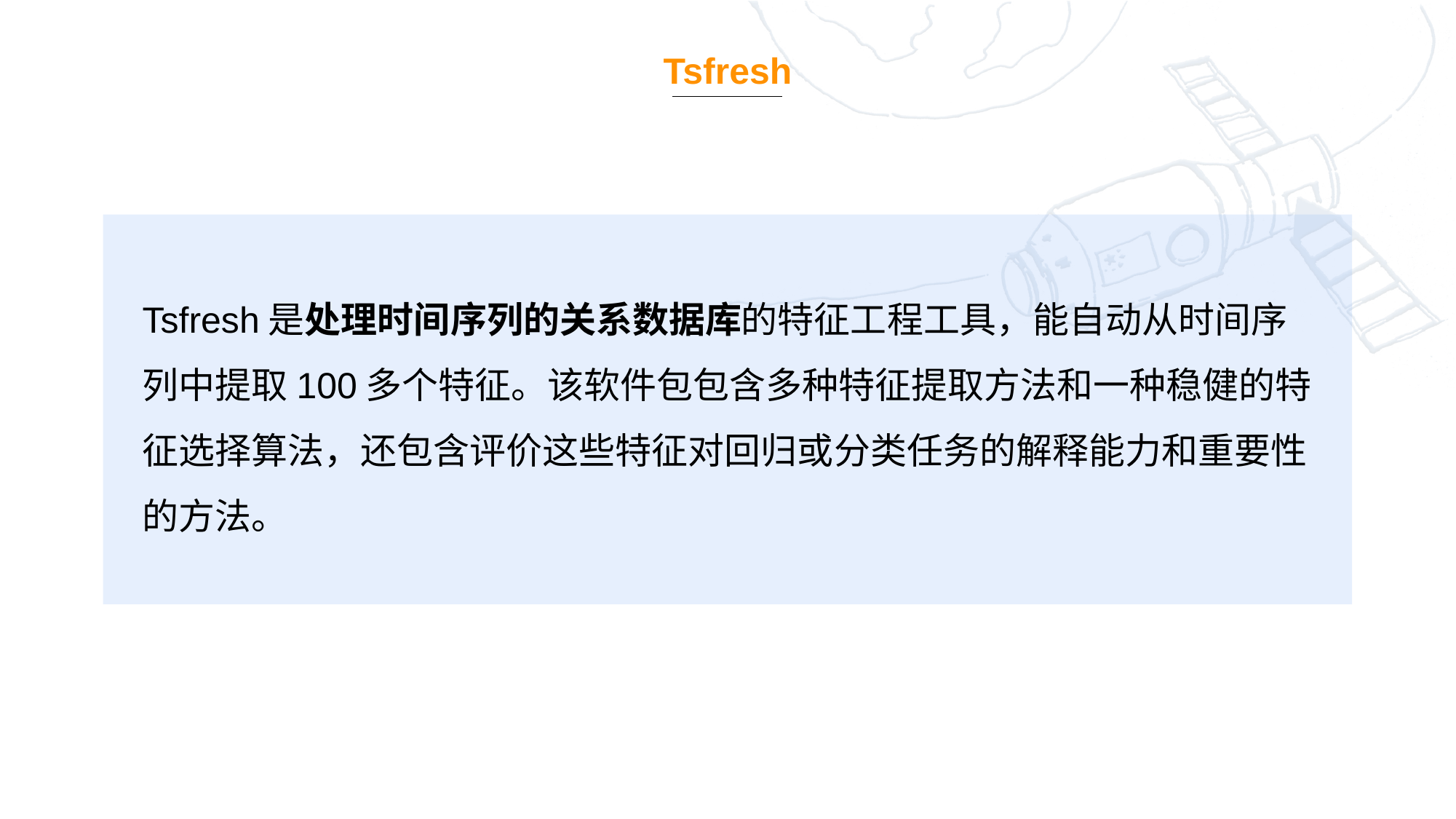

Tsfresh

Tsfresh是处理时间序列的关系数据库的特征工程工具，能自动从时间序列中提取100多个特征。该软件包包含多种特征提取方法和一种稳健的特征选择算法，还包含评价这些特征对回归或分类任务的解释能力和重要性的方法。